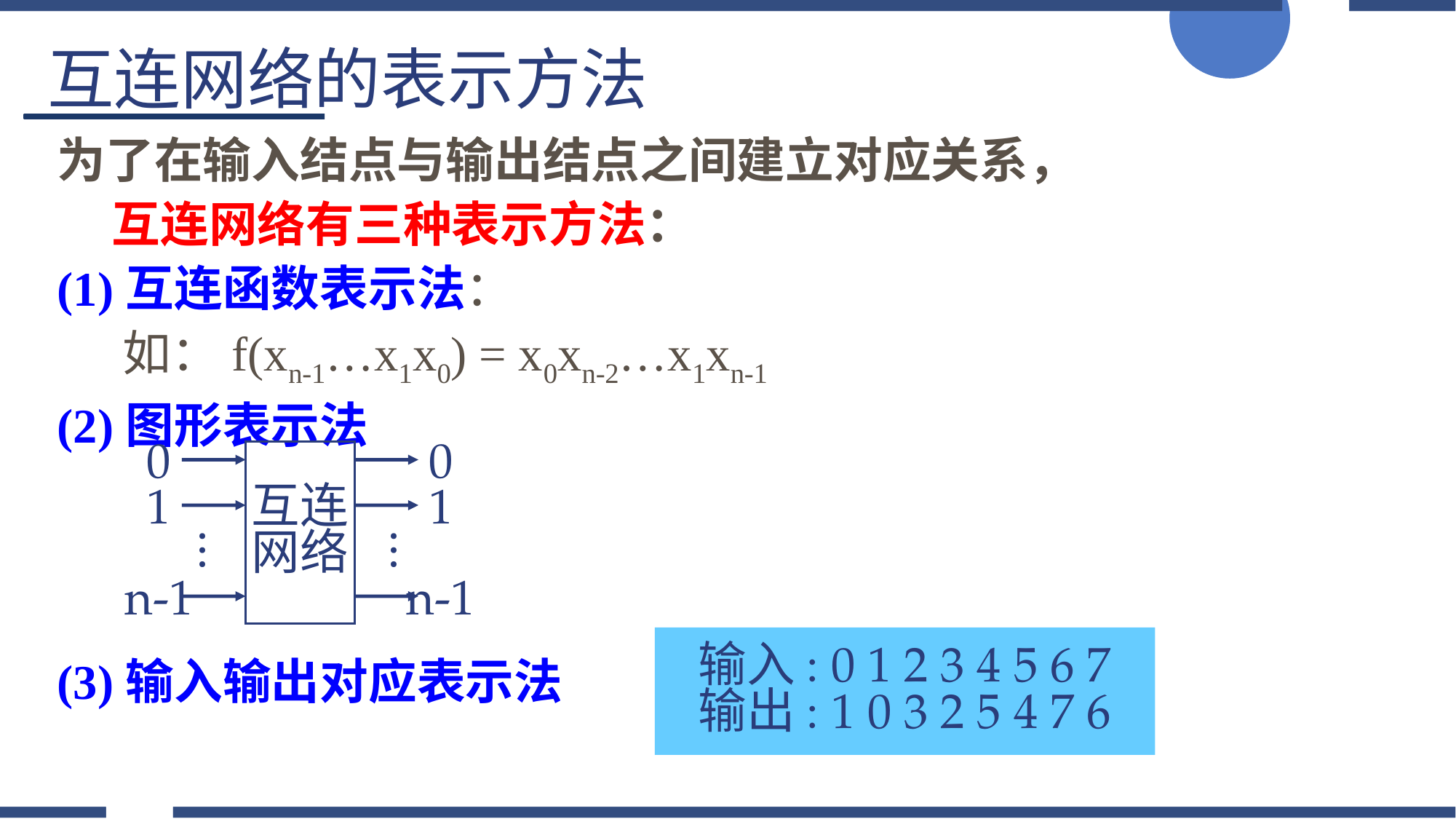

互连网络的表示方法
为了在输入结点与输出结点之间建立对应关系，互连网络有三种表示方法：
(1)互连函数表示法：
 如：f(xn-1…x1x0) = x0xn-2…x1xn-1
(2)图形表示法

(3)输入输出对应表示法
0
0
互连
网络

1
1

…
…
n-1
n-1

输入: 0 1 2 3 4 5 6 7
输出: 1 0 3 2 5 4 7 6